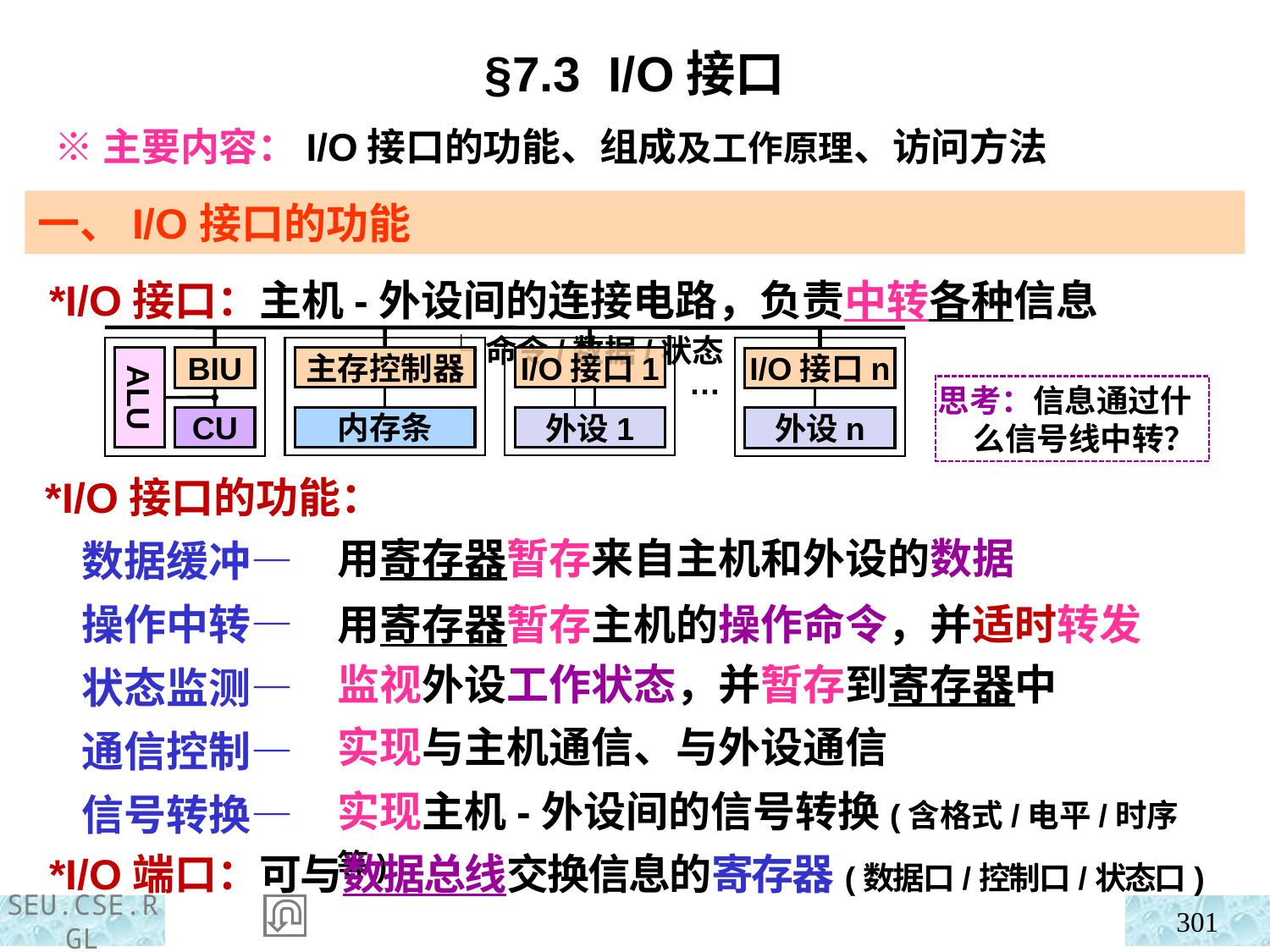

§7.3  I/O接口
  ※主要内容：I/O接口的功能、组成及工作原理、访问方法
一、I/O接口的功能
 *I/O接口：主机-外设间的连接电路，负责中转各种信息
                                                         └命令/数据/状态

ALU
BIU
主存控制器
I/O接口1
I/O接口n
…
外设1
CU
内存条
外设n
思考：信息通过什么信号线中转？
 *I/O接口的功能：
    数据缓冲—
    操作中转—
    状态监测—
    通信控制—
    信号转换—
用寄存器暂存来自主机和外设的数据
用寄存器暂存主机的操作命令，并适时转发
监视外设工作状态，并暂存到寄存器中
实现与主机通信、与外设通信
实现主机-外设间的信号转换(含格式/电平/时序等)
 *I/O端口：可与数据总线交换信息的寄存器(数据口/控制口/状态口)

301